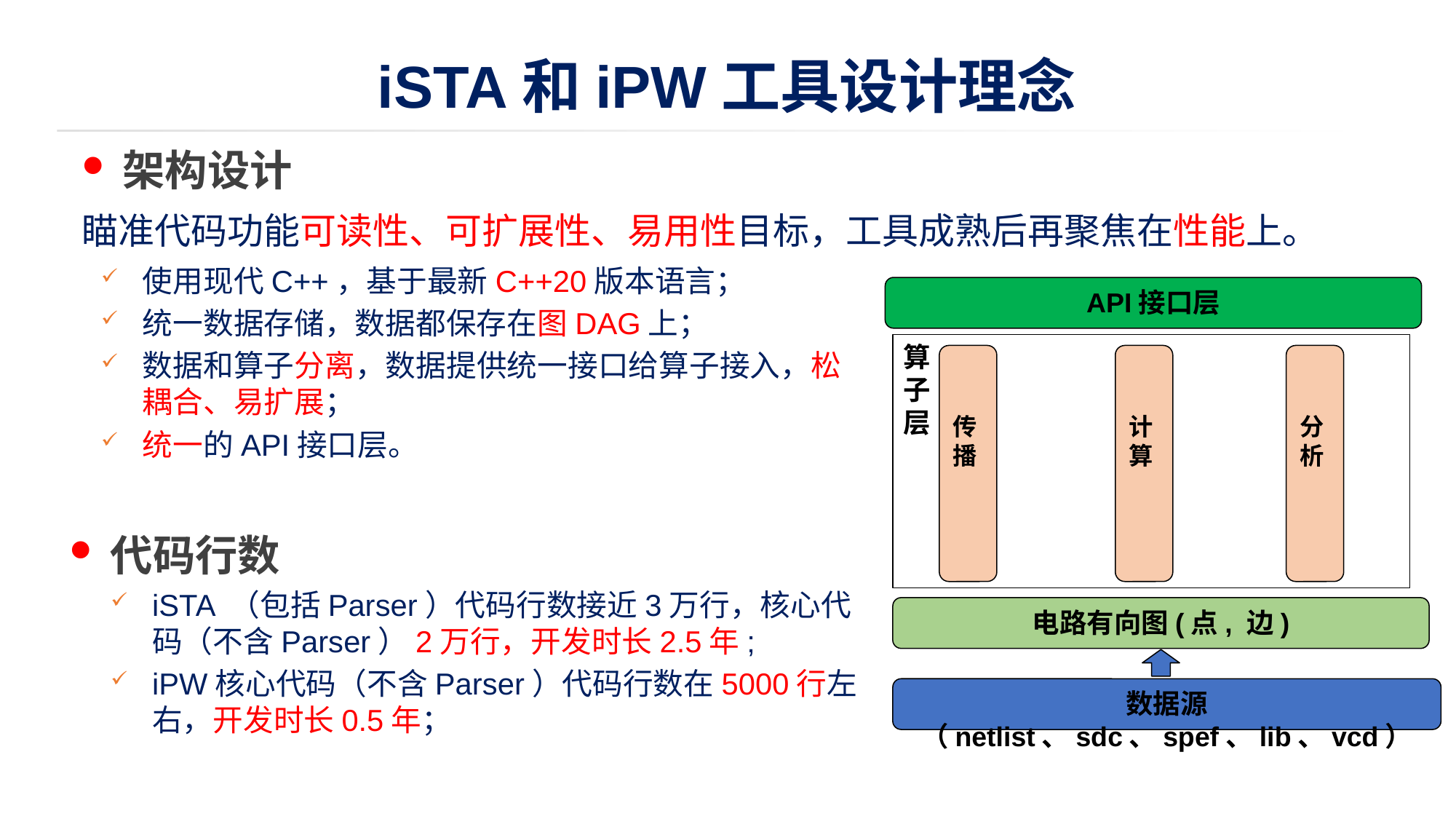

# iSTA和iPW工具设计理念
架构设计
瞄准代码功能可读性、可扩展性、易用性目标，工具成熟后再聚焦在性能上。
使用现代C++，基于最新C++20版本语言；
统一数据存储，数据都保存在图DAG上；
数据和算子分离，数据提供统一接口给算子接入，松耦合、易扩展；
统一的API接口层。
API接口层
算子层

传
播

计算

分析
电路有向图(点, 边)

数据源（netlist、sdc、spef、lib、vcd）
代码行数
iSTA （包括Parser）代码行数接近3万行，核心代码（不含Parser）2万行，开发时长2.5年;
iPW核心代码（不含Parser）代码行数在5000行左右，开发时长0.5年；